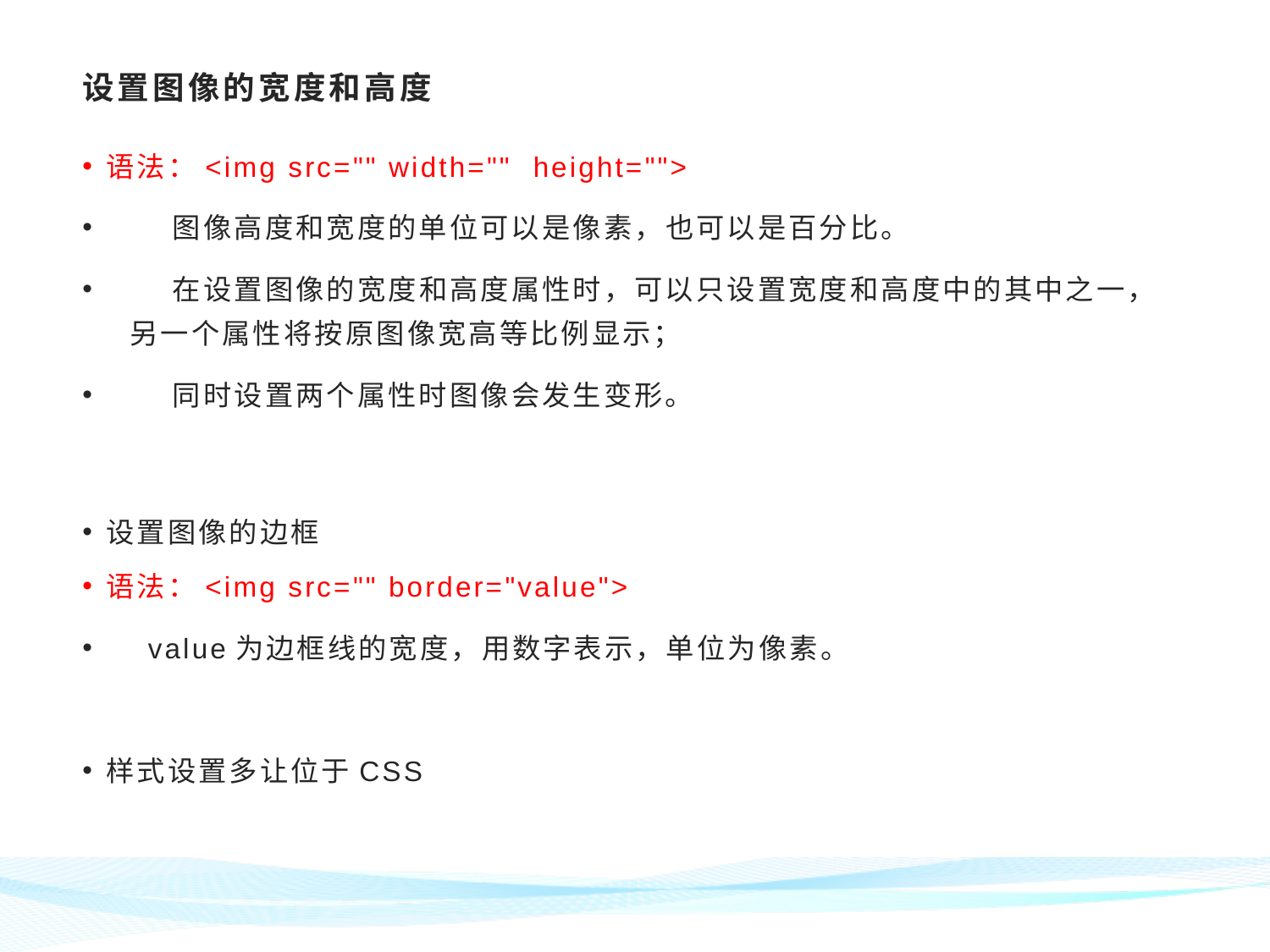

# 设置图像的宽度和高度
语法：<img src="" width=""  height="">
    图像高度和宽度的单位可以是像素，也可以是百分比。
    在设置图像的宽度和高度属性时，可以只设置宽度和高度中的其中之一，另一个属性将按原图像宽高等比例显示；
    同时设置两个属性时图像会发生变形。

设置图像的边框
语法：<img src="" border="value">
    value为边框线的宽度，用数字表示，单位为像素。

样式设置多让位于CSS